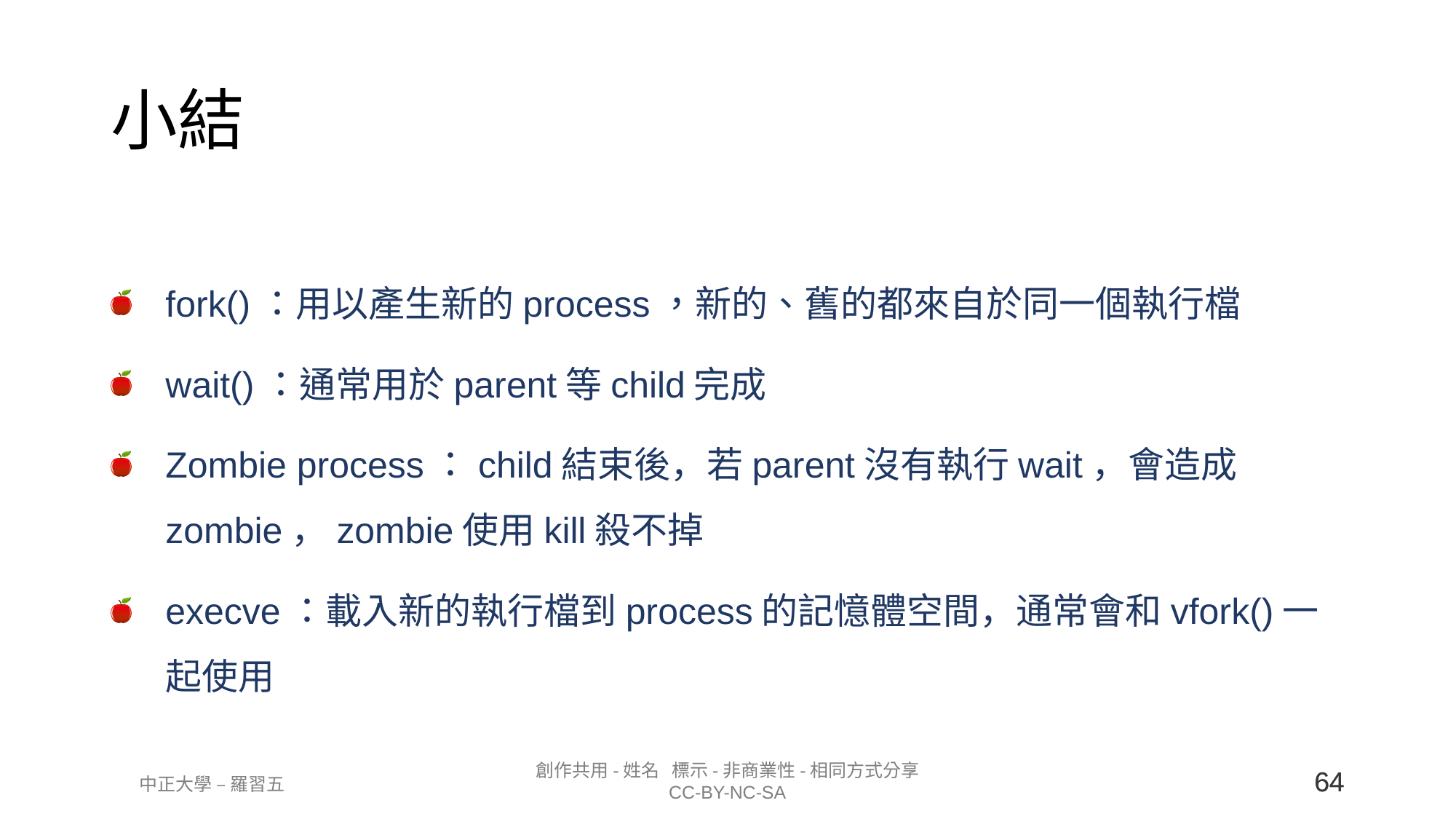

# 小結
fork()：用以產生新的process，新的、舊的都來自於同一個執行檔
wait()：通常用於parent等child完成
Zombie process：child結束後，若parent沒有執行wait，會造成zombie，zombie使用kill殺不掉
execve：載入新的執行檔到process的記憶體空間，通常會和vfork()一起使用